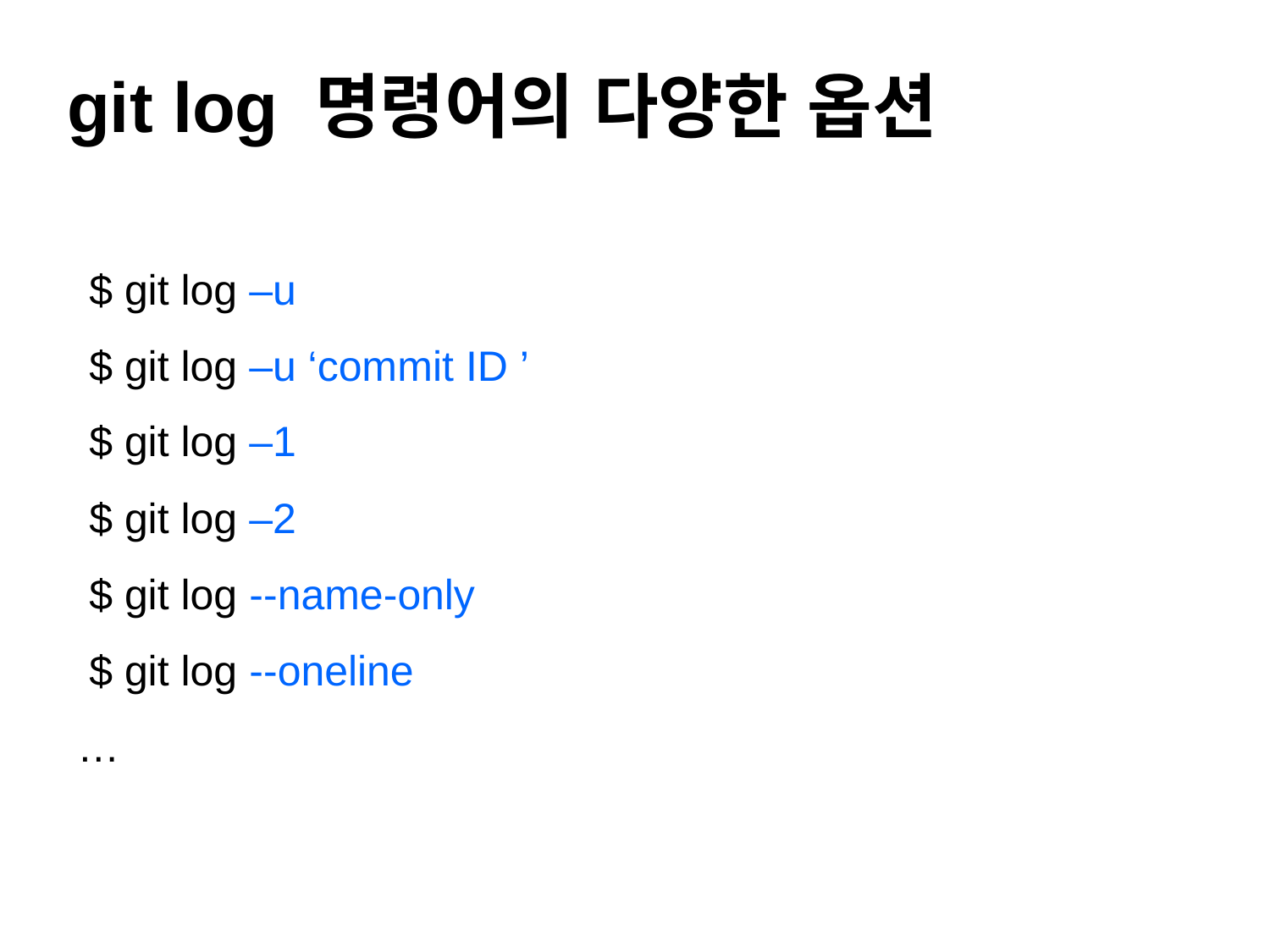

#
git log 명령어의 다양한 옵션
 $ git log –u
 $ git log –u ‘commit ID ’
 $ git log –1
 $ git log –2
 $ git log --name-only
 $ git log --oneline
…